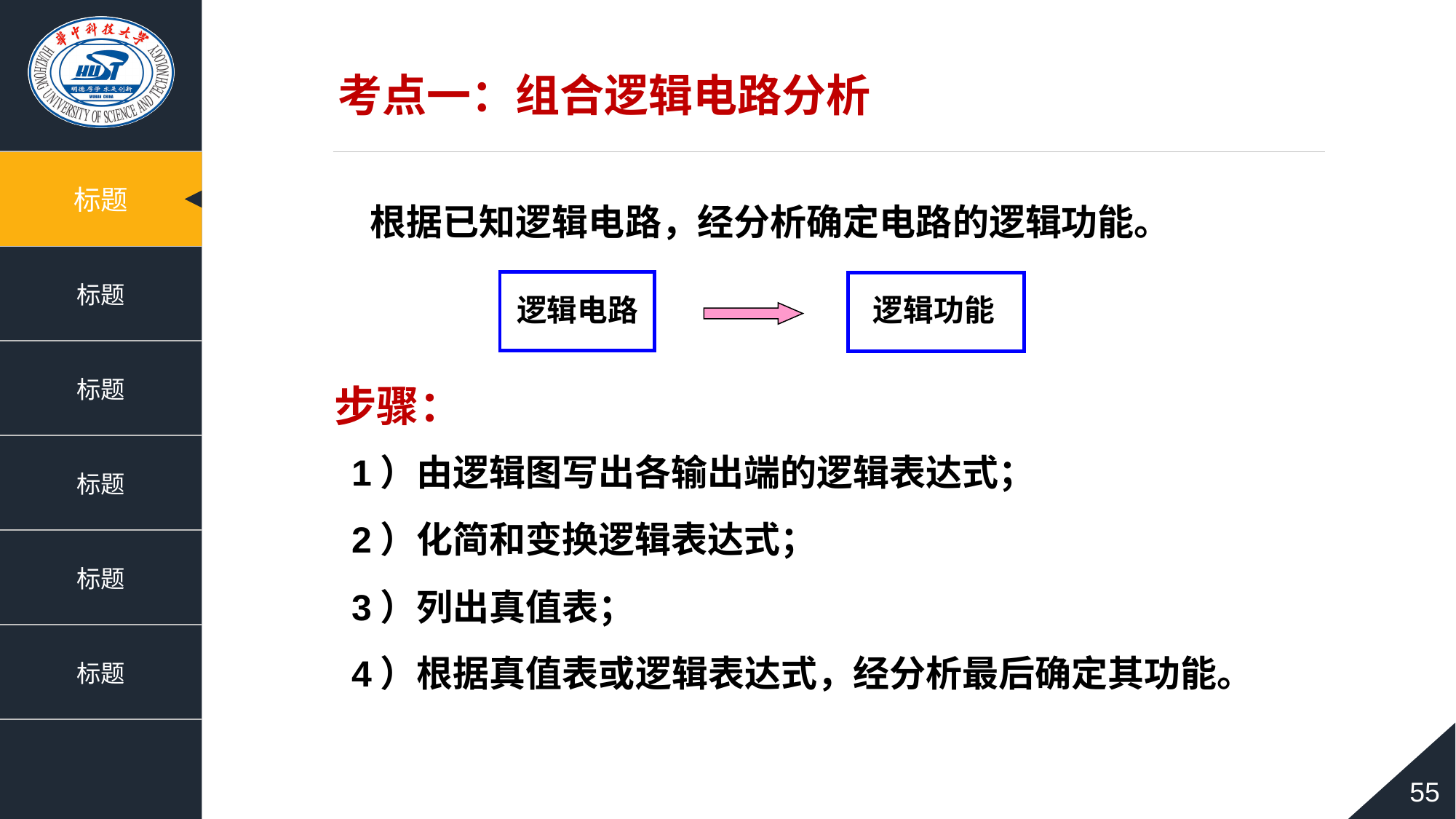

考点一：组合逻辑电路分析
根据已知逻辑电路，经分析确定电路的逻辑功能。

逻辑电路
逻辑功能

步骤：
1）由逻辑图写出各输出端的逻辑表达式；
2）化简和变换逻辑表达式；
3）列出真值表；
4）根据真值表或逻辑表达式，经分析最后确定其功能。